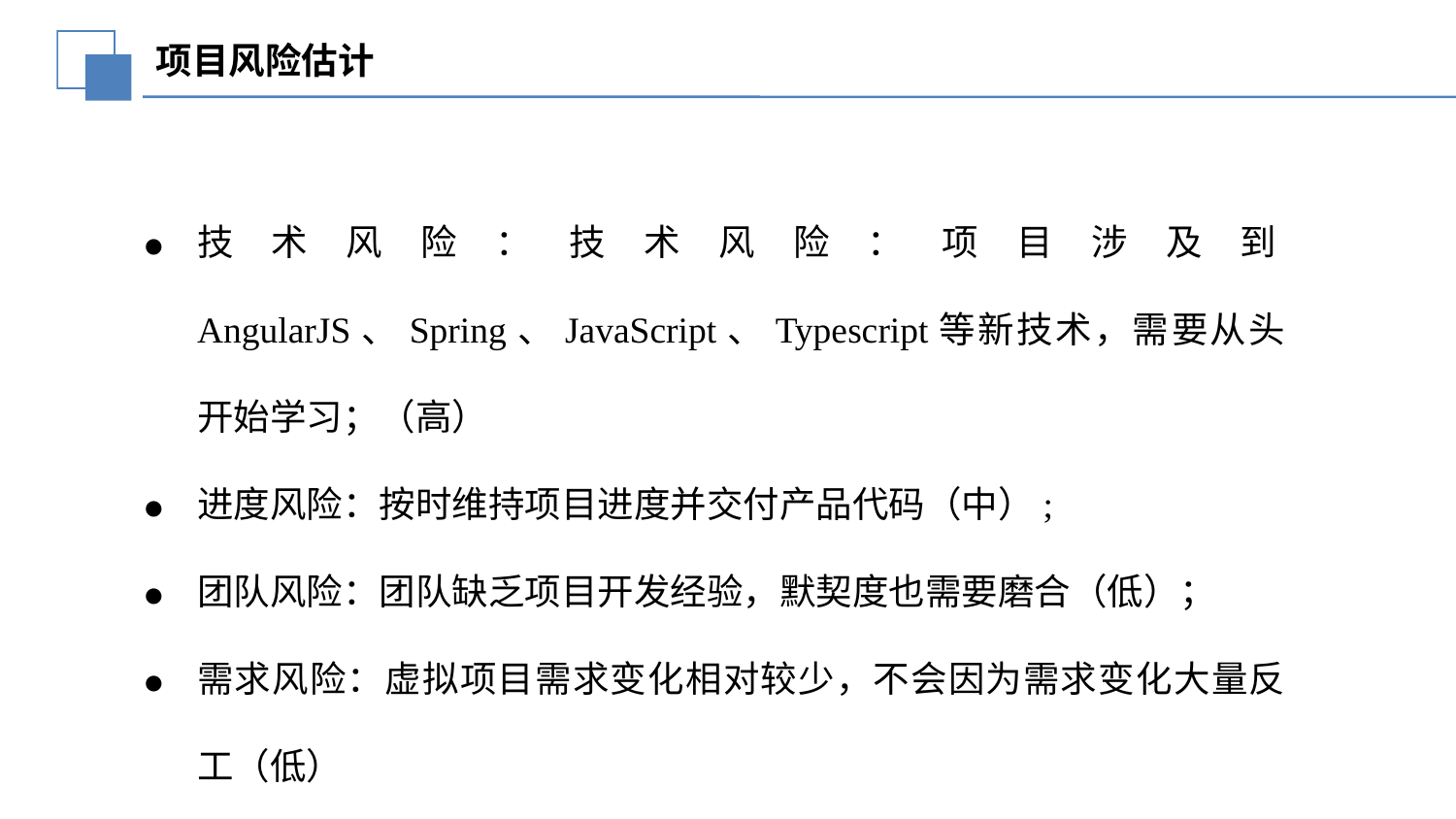

延迟符
项目风险估计
技术风险：技术风险：项目涉及到AngularJS、Spring、JavaScript、Typescript等新技术，需要从头开始学习；（高）
进度风险：按时维持项目进度并交付产品代码（中）;
团队风险：团队缺乏项目开发经验，默契度也需要磨合（低）；
需求风险：虚拟项目需求变化相对较少，不会因为需求变化大量反工（低）